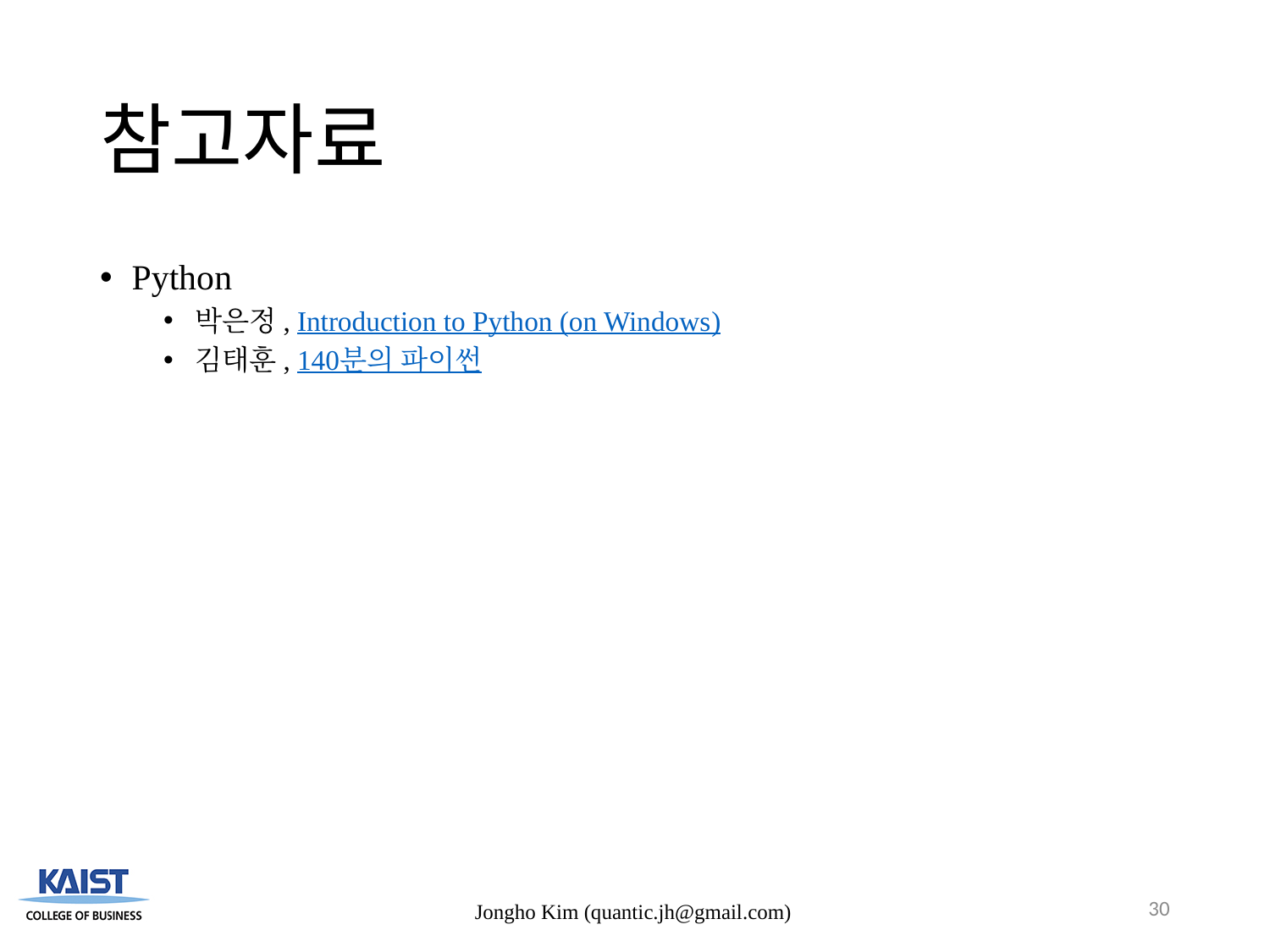

# 참고자료
Python
박은정, Introduction to Python (on Windows)
김태훈, 140분의 파이썬
30